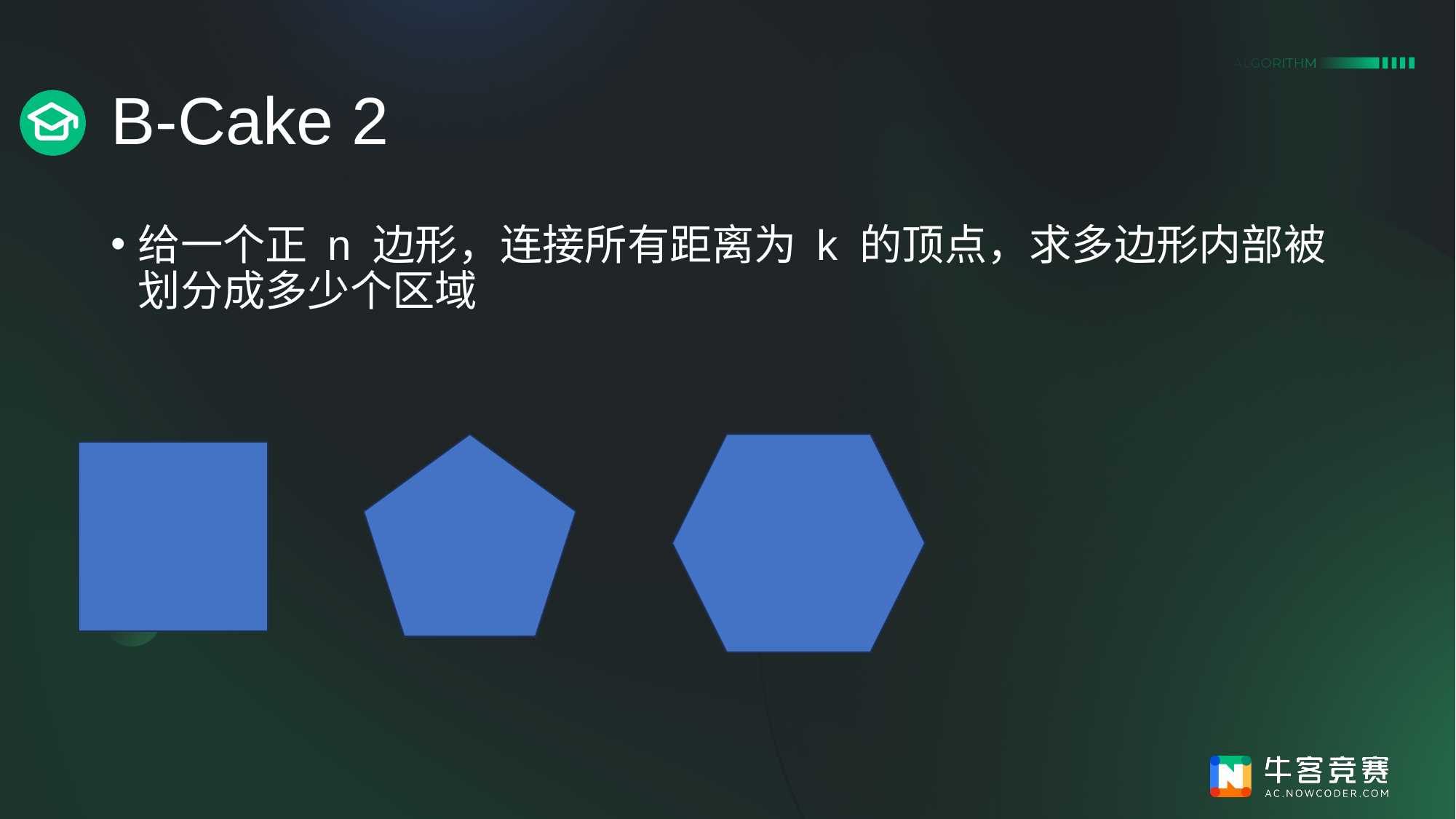

# B-Cake 2
给一个正 n 边形，连接所有距离为 k 的顶点，求多边形内部被划分成多少个区域